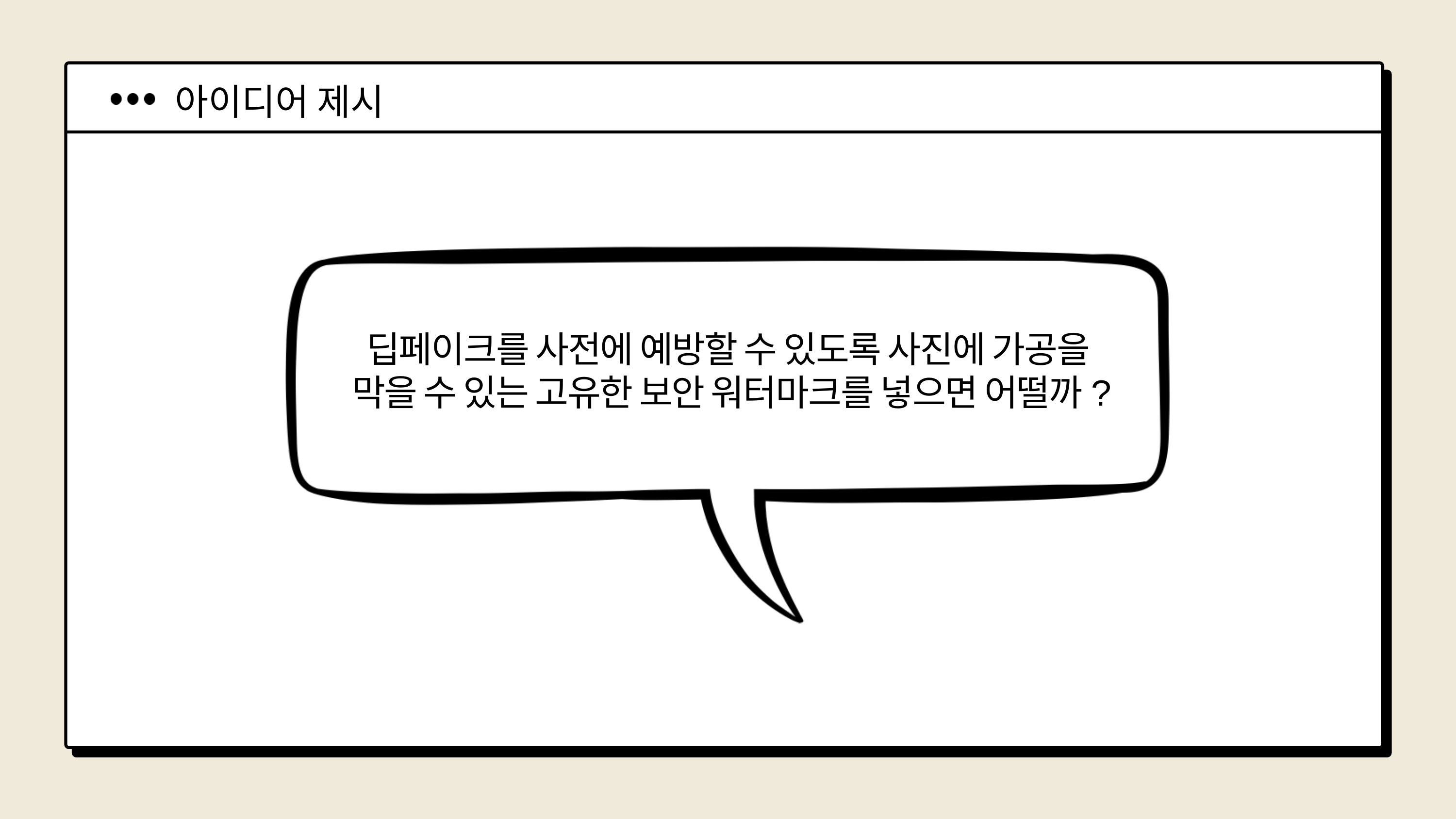

아이디어 제시

딥페이크를 사전에 예방할 수 있도록 사진에 가공을
막을 수 있는 고유한 보안 워터마크를 넣으면 어떨까?